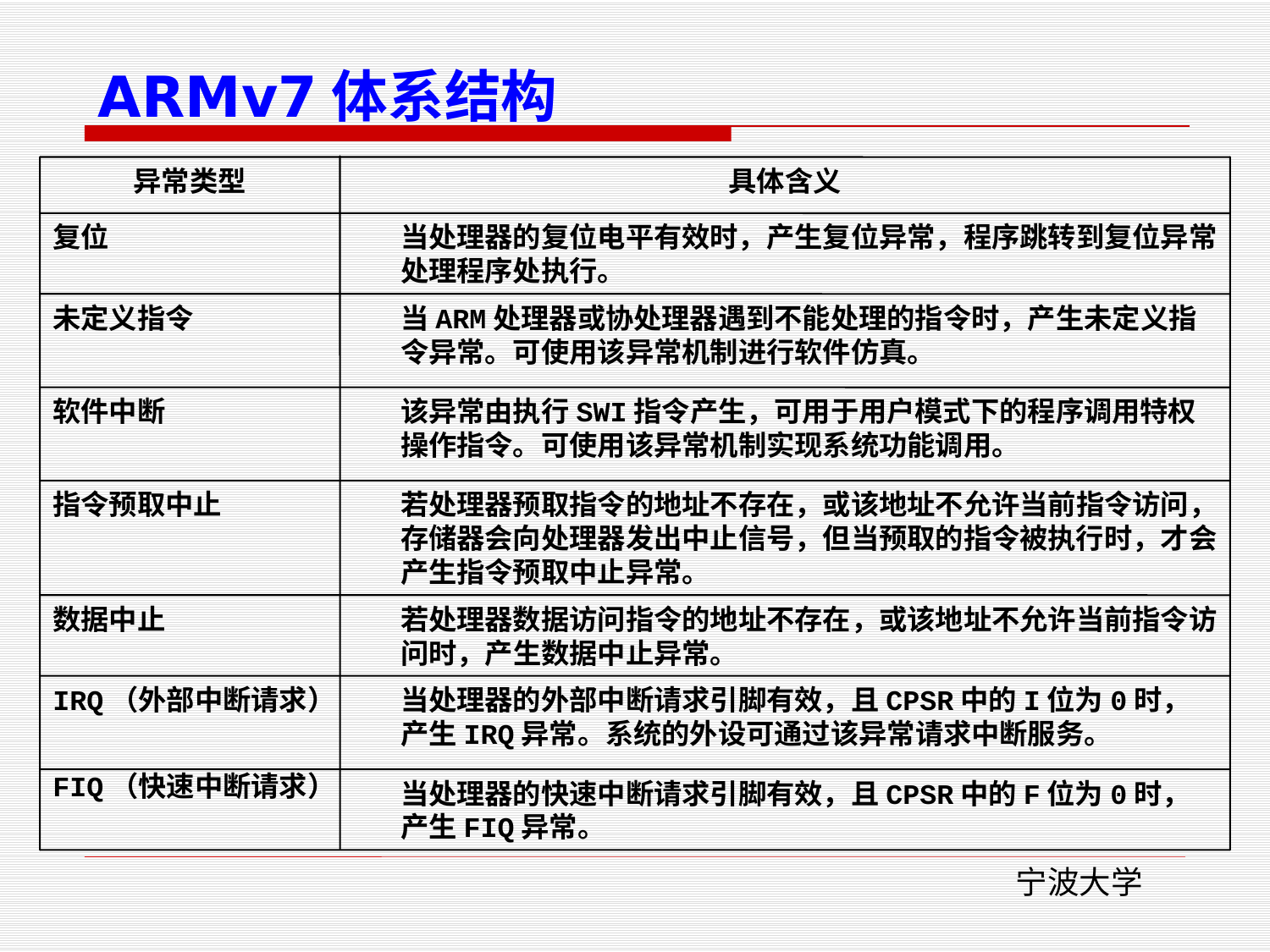

ARMv7体系结构

异常类型

具体含义

复位

	当处理器的复位电平有效时，产生复位异常，程序跳转到复位异常处理程序处执行。
未定义指令

	当ARM处理器或协处理器遇到不能处理的指令时，产生未定义指令异常。可使用该异常机制进行软件仿真。
软件中断

	该异常由执行SWI指令产生，可用于用户模式下的程序调用特权操作指令。可使用该异常机制实现系统功能调用。
指令预取中止

	若处理器预取指令的地址不存在，或该地址不允许当前指令访问，存储器会向处理器发出中止信号，但当预取的指令被执行时，才会产生指令预取中止异常。
数据中止

	若处理器数据访问指令的地址不存在，或该地址不允许当前指令访问时，产生数据中止异常。
IRQ（外部中断请求）

	当处理器的外部中断请求引脚有效，且CPSR中的I位为0时，产生IRQ异常。系统的外设可通过该异常请求中断服务。
FIQ（快速中断请求）

	当处理器的快速中断请求引脚有效，且CPSR中的F位为0时，产生FIQ异常。